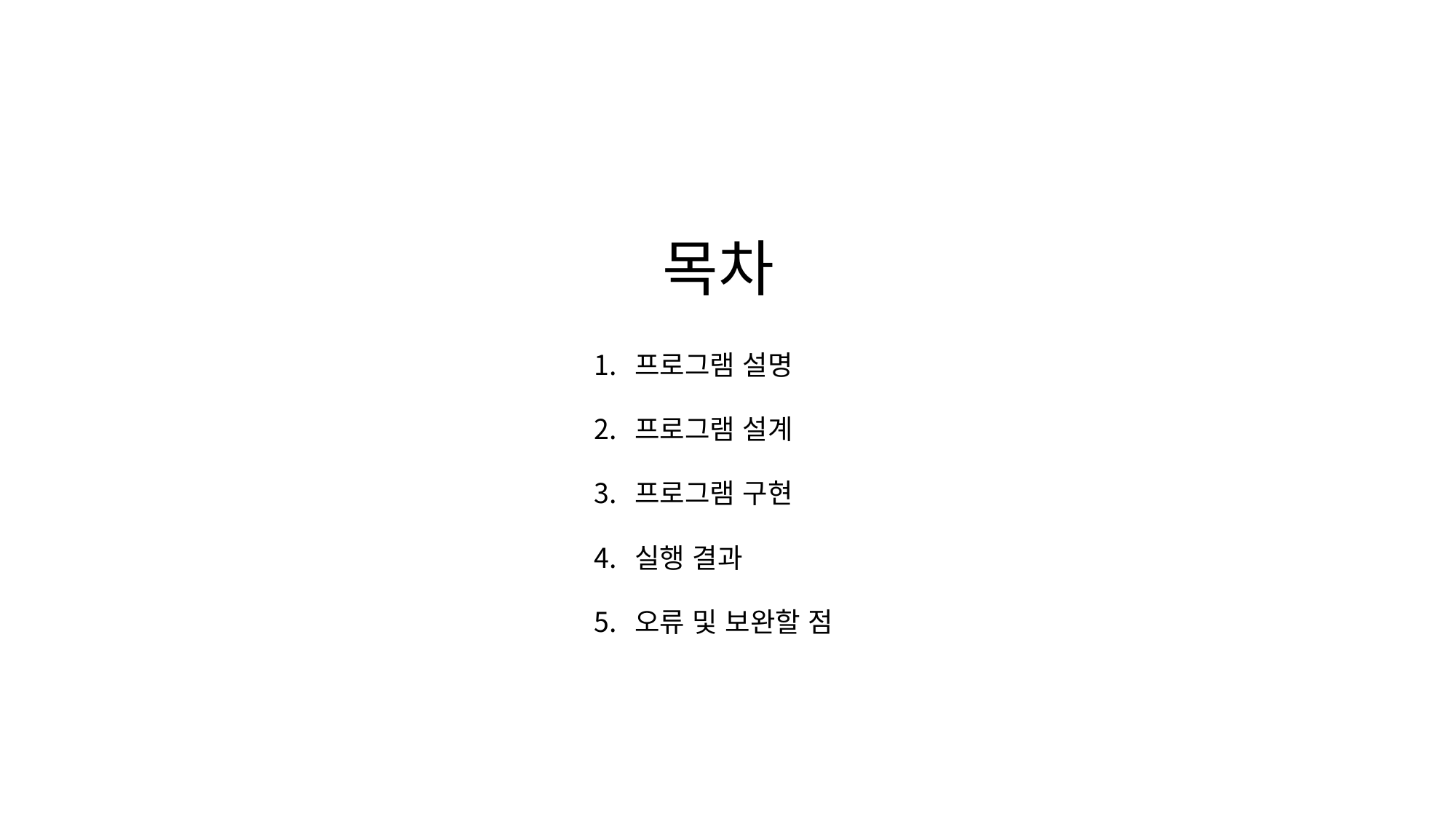

# 목차
프로그램 설명
프로그램 설계
프로그램 구현
실행 결과
오류 및 보완할 점